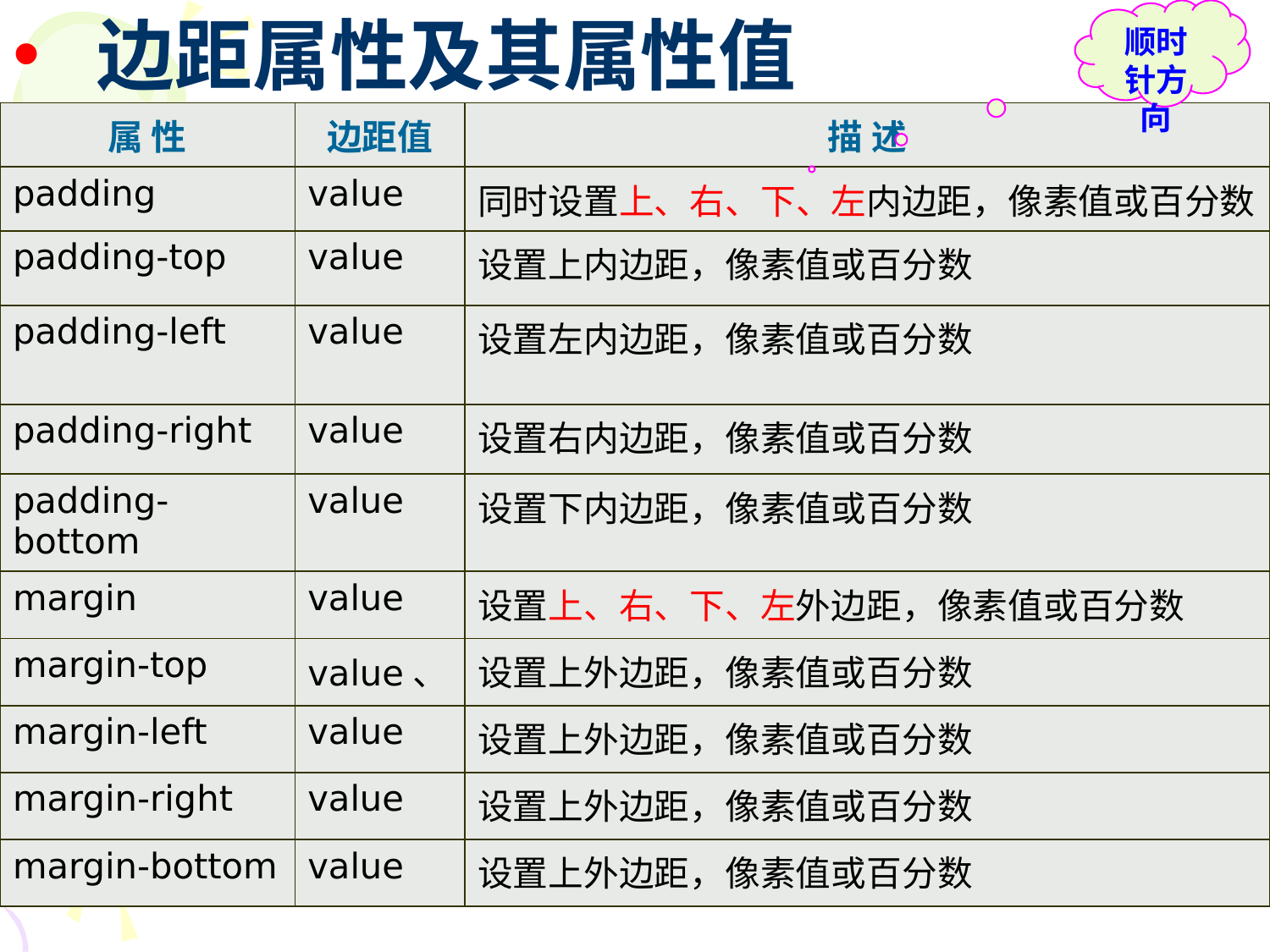

边距属性及其属性值
顺时针方向
| 属 性 | 边距值 | 描 述 |
| --- | --- | --- |
| padding | value | 同时设置上、右、下、左内边距，像素值或百分数 |
| padding-top | value | 设置上内边距，像素值或百分数 |
| padding-left | value | 设置左内边距，像素值或百分数 |
| padding-right | value | 设置右内边距，像素值或百分数 |
| padding-bottom | value | 设置下内边距，像素值或百分数 |
| margin | value | 设置上、右、下、左外边距，像素值或百分数 |
| margin-top | value、 | 设置上外边距，像素值或百分数 |
| margin-left | value | 设置上外边距，像素值或百分数 |
| margin-right | value | 设置上外边距，像素值或百分数 |
| margin-bottom | value | 设置上外边距，像素值或百分数 |